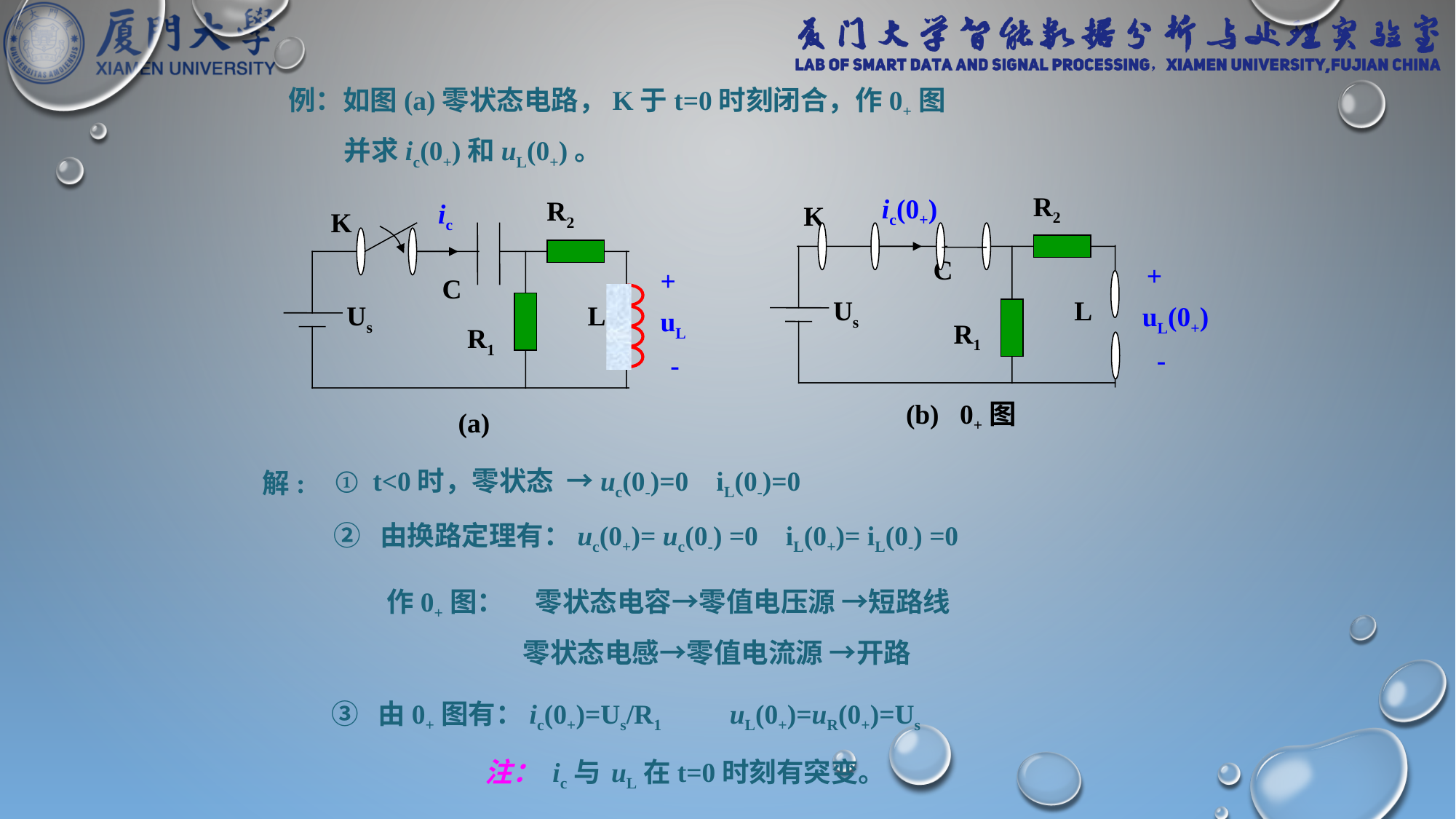

例：如图(a)零状态电路，K于t=0时刻闭合，作0+图
        并求ic(0+)和uL(0+)。
R2
ic(0+)
K

C

+

Us
L
uL(0+)

R1

-

(b)   0+图
R2
ic
K

+
C

Us
L
uL

R1

-

(a)
①  t<0时，零状态  →uc(0-)=0    iL(0-)=0
解:
②  由换路定理有：uc(0+)= uc(0-) =0    iL(0+)= iL(0-) =0
作0+图：     零状态电容→零值电压源 →短路线
                     零状态电感→零值电流源 →开路
③  由0+图有：ic(0+)=Us/R1                 uL(0+)=uR(0+)=Us
注： ic与 uL在t=0时刻有突变。